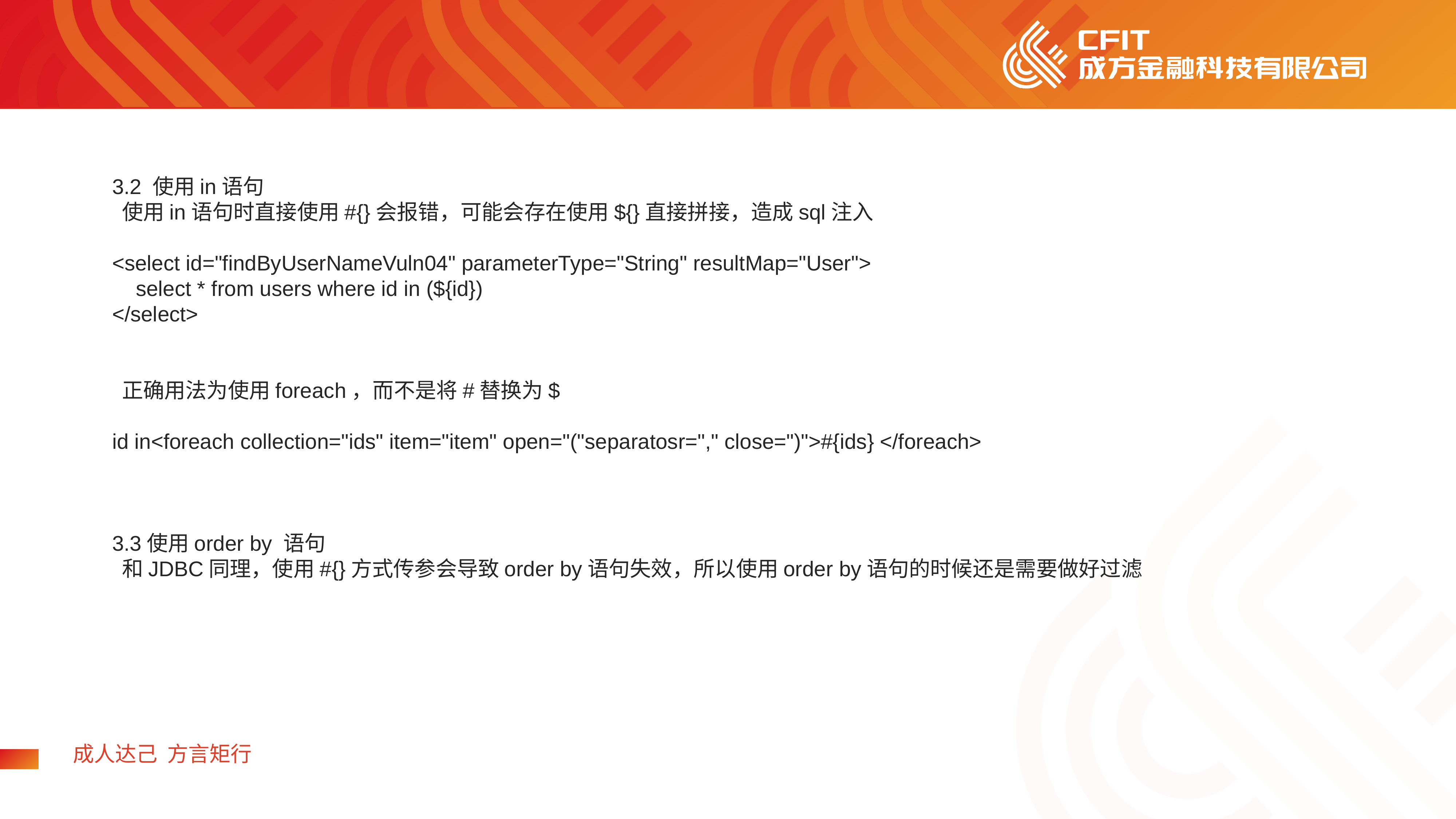

3.2 使用in语句
​ 使用in语句时直接使用#{}会报错，可能会存在使用${}直接拼接，造成sql注入

<select id="findByUserNameVuln04" parameterType="String" resultMap="User">
    select * from users where id in (${id})
</select>

​ 正确用法为使用foreach，而不是将#替换为$

id in<foreach collection="ids" item="item" open="("separatosr="," close=")">#{ids} </foreach>

3.3使用order by 语句
​ 和JDBC同理，使用#{}方式传参会导致order by语句失效，所以使用order by语句的时候还是需要做好过滤